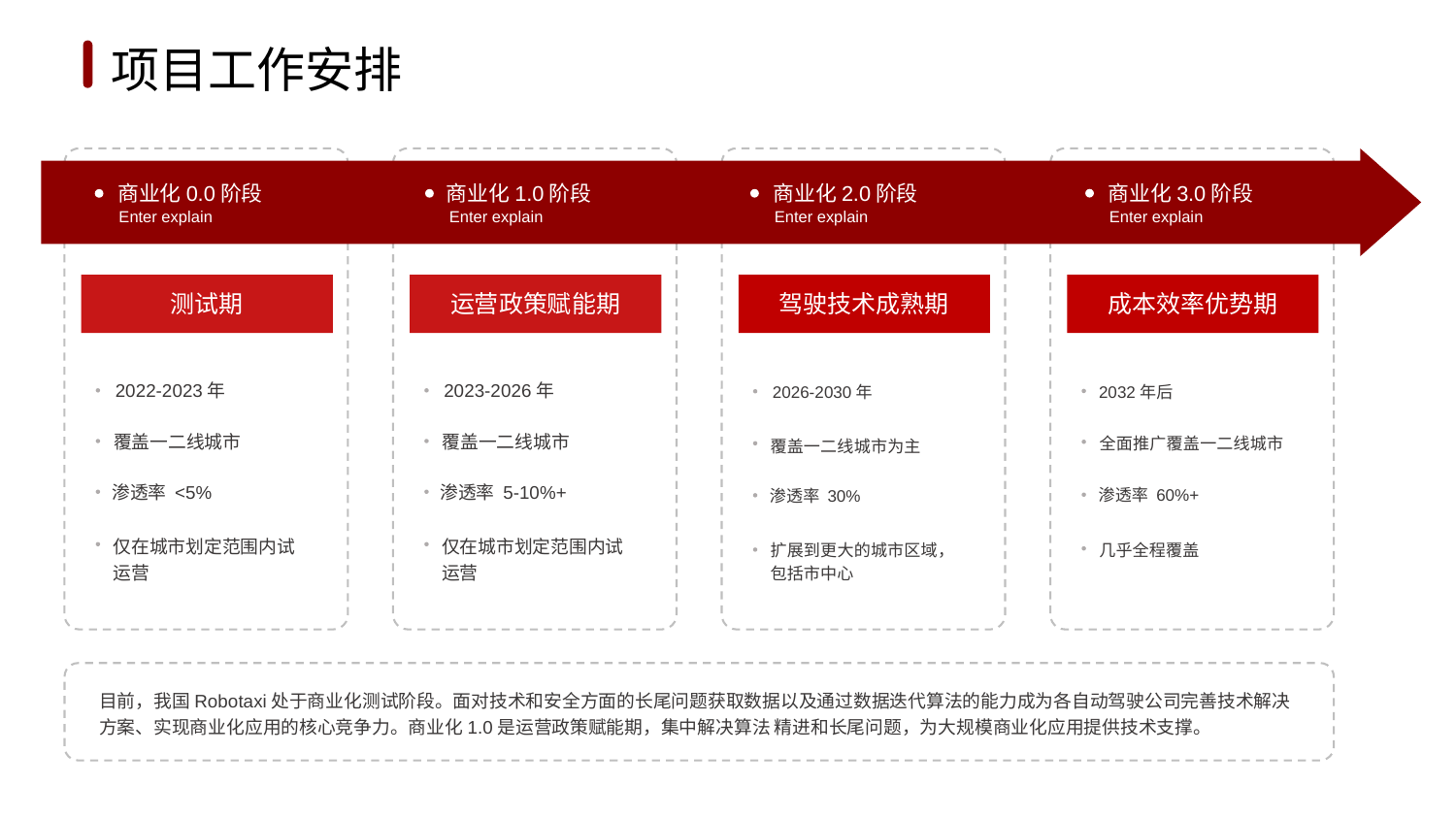

1
2
3
4
5
6
项目工作安排

商业化3.0阶段
商业化2.0阶段
商业化1.0阶段
商业化0.0阶段

Enter explain
Enter explain
Enter explain
Enter explain

测试期
运营政策赋能期
驾驶技术成熟期
成本效率优势期
2022-2023年
2023-2026年
2026-2030年
2032年后

覆盖一二线城市
覆盖一二线城市
覆盖一二线城市为主
全面推广覆盖一二线城市

渗透率 <5%
渗透率 5-10%+
渗透率 60%+
渗透率 30%

仅在城市划定范围内试运营
仅在城市划定范围内试运营
扩展到更大的城市区域，包括市中心
几乎全程覆盖

目前，我国Robotaxi处于商业化测试阶段。面对技术和安全方面的长尾问题获取数据以及通过数据迭代算法的能力成为各自动驾驶公司完善技术解决方案、实现商业化应用的核心竞争力。商业化1.0是运营政策赋能期，集中解决算法 精进和长尾问题，为大规模商业化应用提供技术支撑。